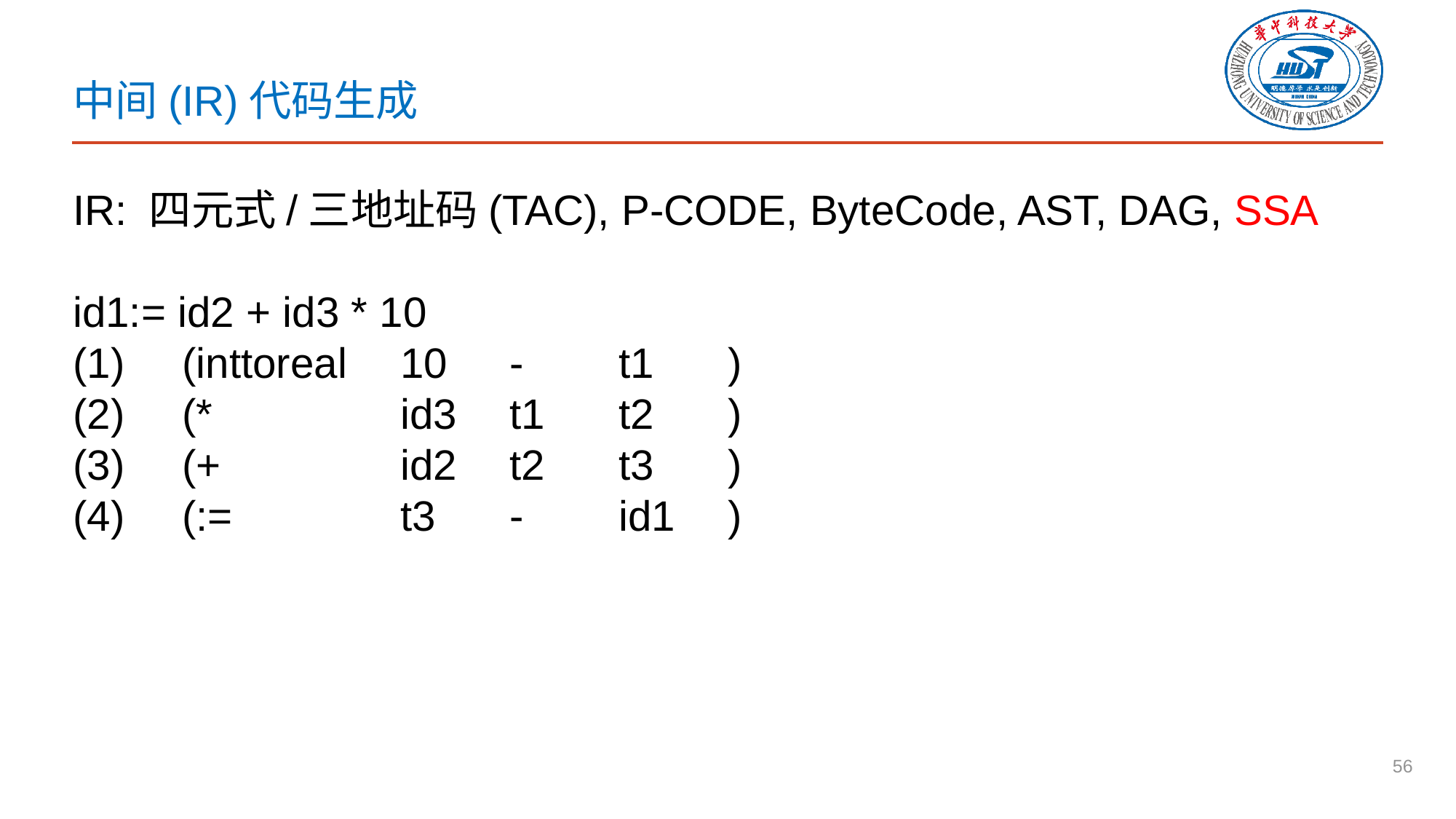

# 中间(IR)代码生成
IR: 四元式/三地址码(TAC), P-CODE, ByteCode, AST, DAG, SSA

id1:= id2 + id3 * 10
(1)	(inttoreal	10	-	t1	)
(2)	(*		id3	t1	t2	)
(3)	(+		id2	t2	t3	)
(4)	(:=		t3	-	id1	)

56